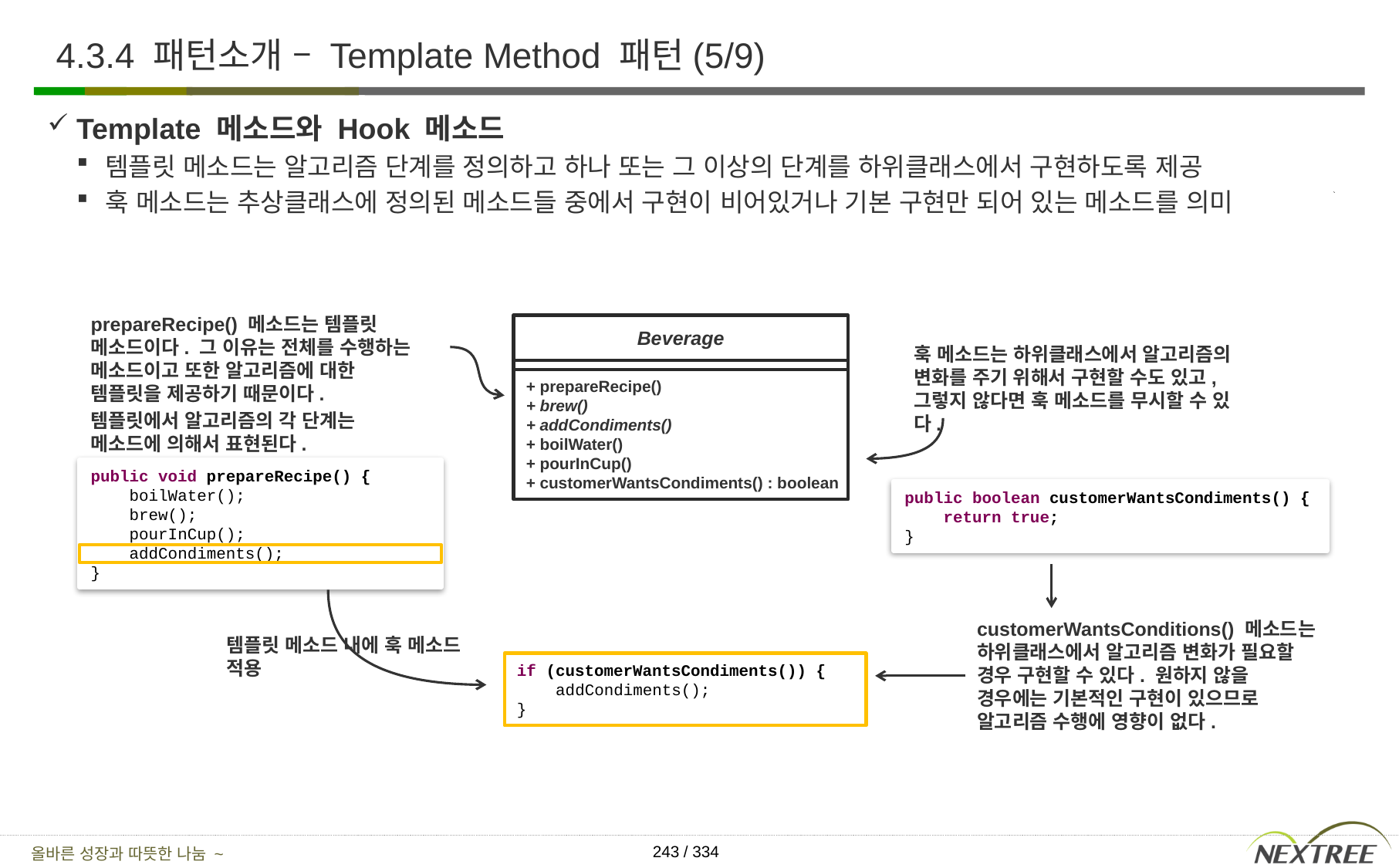

# 4.3.4 패턴소개 – Template Method 패턴(5/9)
Template 메소드와 Hook 메소드
템플릿 메소드는 알고리즘 단계를 정의하고 하나 또는 그 이상의 단계를 하위클래스에서 구현하도록 제공
훅 메소드는 추상클래스에 정의된 메소드들 중에서 구현이 비어있거나 기본 구현만 되어 있는 메소드를 의미
prepareRecipe() 메소드는 템플릿 메소드이다. 그 이유는 전체를 수행하는 메소드이고 또한 알고리즘에 대한 템플릿을 제공하기 때문이다.
템플릿에서 알고리즘의 각 단계는 메소드에 의해서 표현된다.
Beverage
훅 메소드는 하위클래스에서 알고리즘의 변화를 주기 위해서 구현할 수도 있고, 그렇지 않다면 훅 메소드를 무시할 수 있다.

+ prepareRecipe()
+ brew()
+ addCondiments()
+ boilWater()
+ pourInCup()
+ customerWantsCondiments() : boolean

public void prepareRecipe() {
    boilWater();
    brew();
    pourInCup();
    addCondiments();
}
public boolean customerWantsCondiments() {
    return true;
}

customerWantsConditions() 메소드는 하위클래스에서 알고리즘 변화가 필요할 경우 구현할 수 있다. 원하지 않을 경우에는 기본적인 구현이 있으므로 알고리즘 수행에 영향이 없다.
템플릿 메소드 내에 훅 메소드 적용
if (customerWantsCondiments()) {
    addCondiments();
}